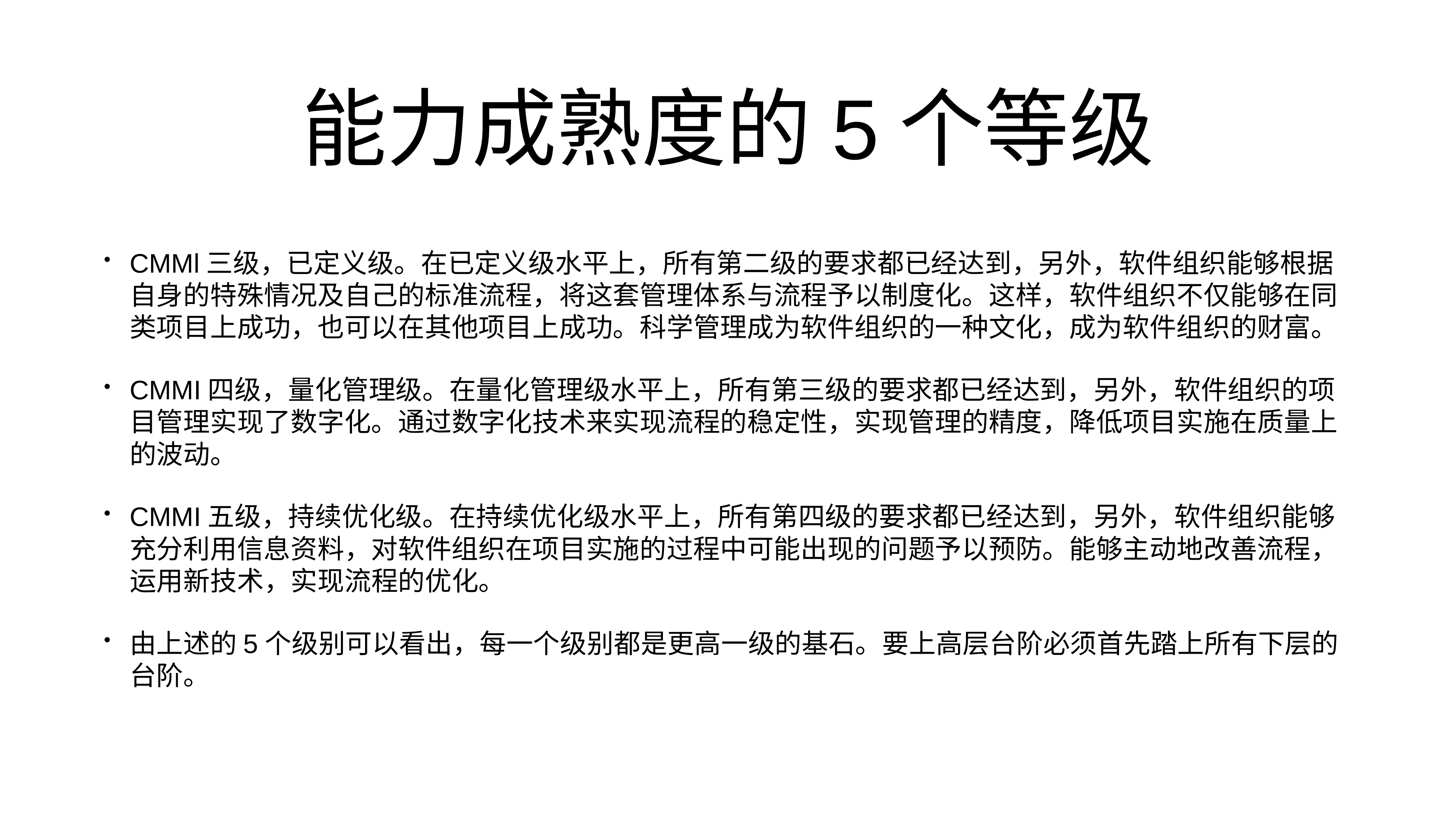

# 能力成熟度的5个等级
CMMl三级，已定义级。在已定义级水平上，所有第二级的要求都已经达到，另外，软件组织能够根据自身的特殊情况及自己的标准流程，将这套管理体系与流程予以制度化。这样，软件组织不仅能够在同类项目上成功，也可以在其他项目上成功。科学管理成为软件组织的一种文化，成为软件组织的财富。
CMMI四级，量化管理级。在量化管理级水平上，所有第三级的要求都已经达到，另外，软件组织的项目管理实现了数字化。通过数字化技术来实现流程的稳定性，实现管理的精度，降低项目实施在质量上的波动。
CMMI五级，持续优化级。在持续优化级水平上，所有第四级的要求都已经达到，另外，软件组织能够充分利用信息资料，对软件组织在项目实施的过程中可能出现的问题予以预防。能够主动地改善流程，运用新技术，实现流程的优化。
由上述的5个级别可以看出，每一个级别都是更高一级的基石。要上高层台阶必须首先踏上所有下层的台阶。